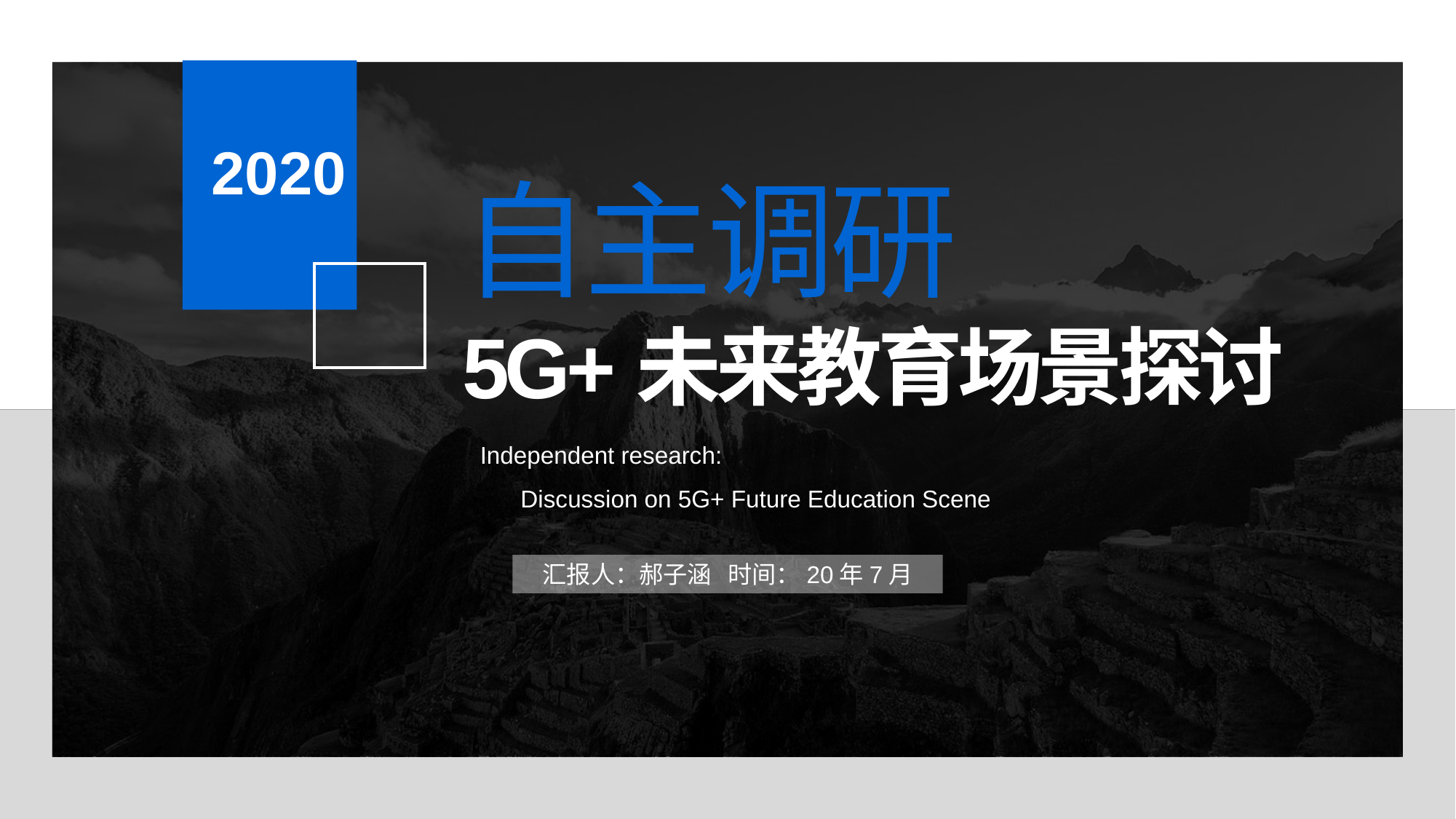

2020

自主调研
5G+未来教育场景探讨

Independent research:
      Discussion on 5G+ Future Education Scene
汇报人：郝子涵   时间：20年7月